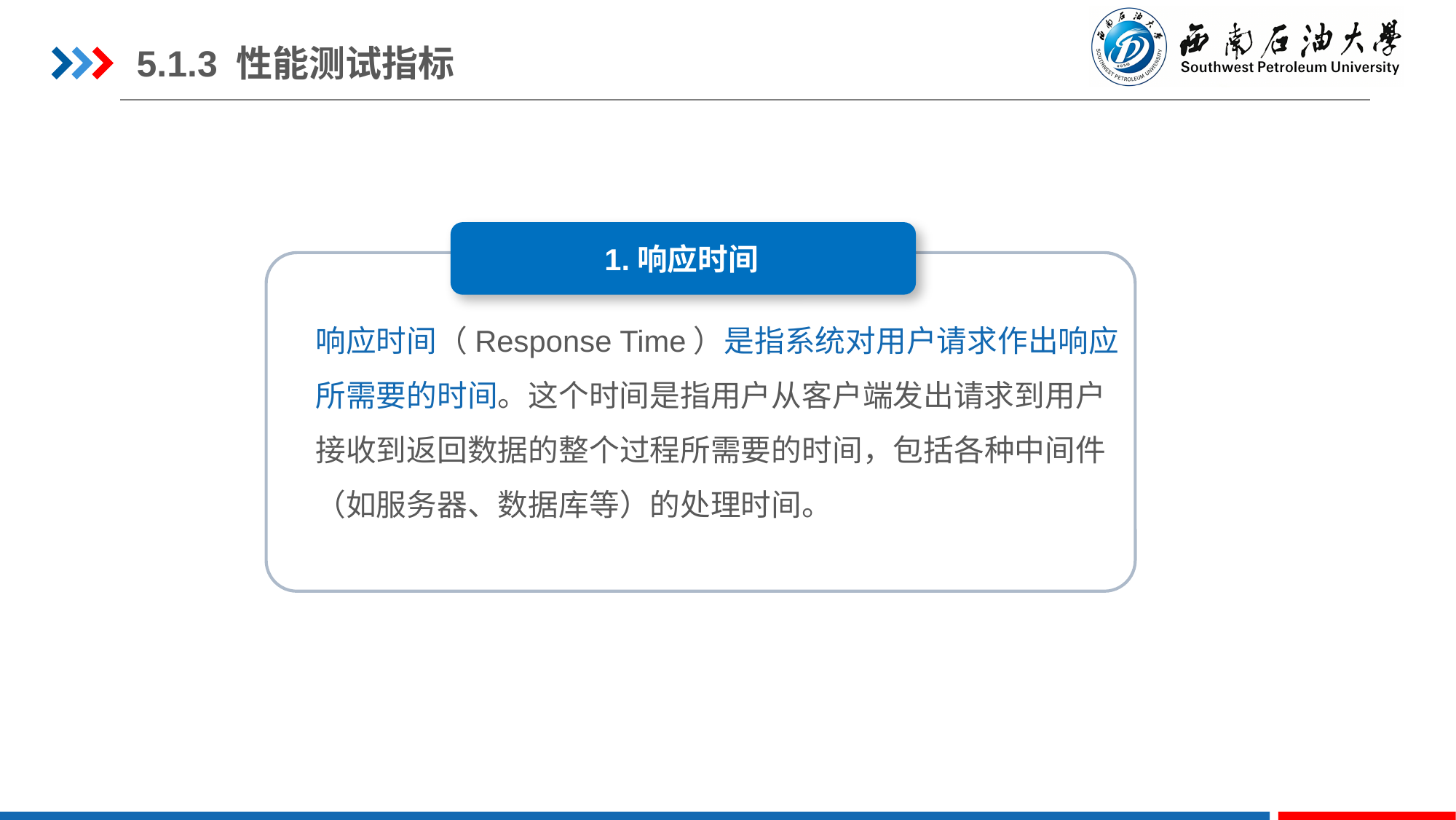

5.1.3 性能测试指标

1.响应时间

响应时间（Response Time）是指系统对用户请求作出响应所需要的时间。这个时间是指用户从客户端发出请求到用户接收到返回数据的整个过程所需要的时间，包括各种中间件（如服务器、数据库等）的处理时间。